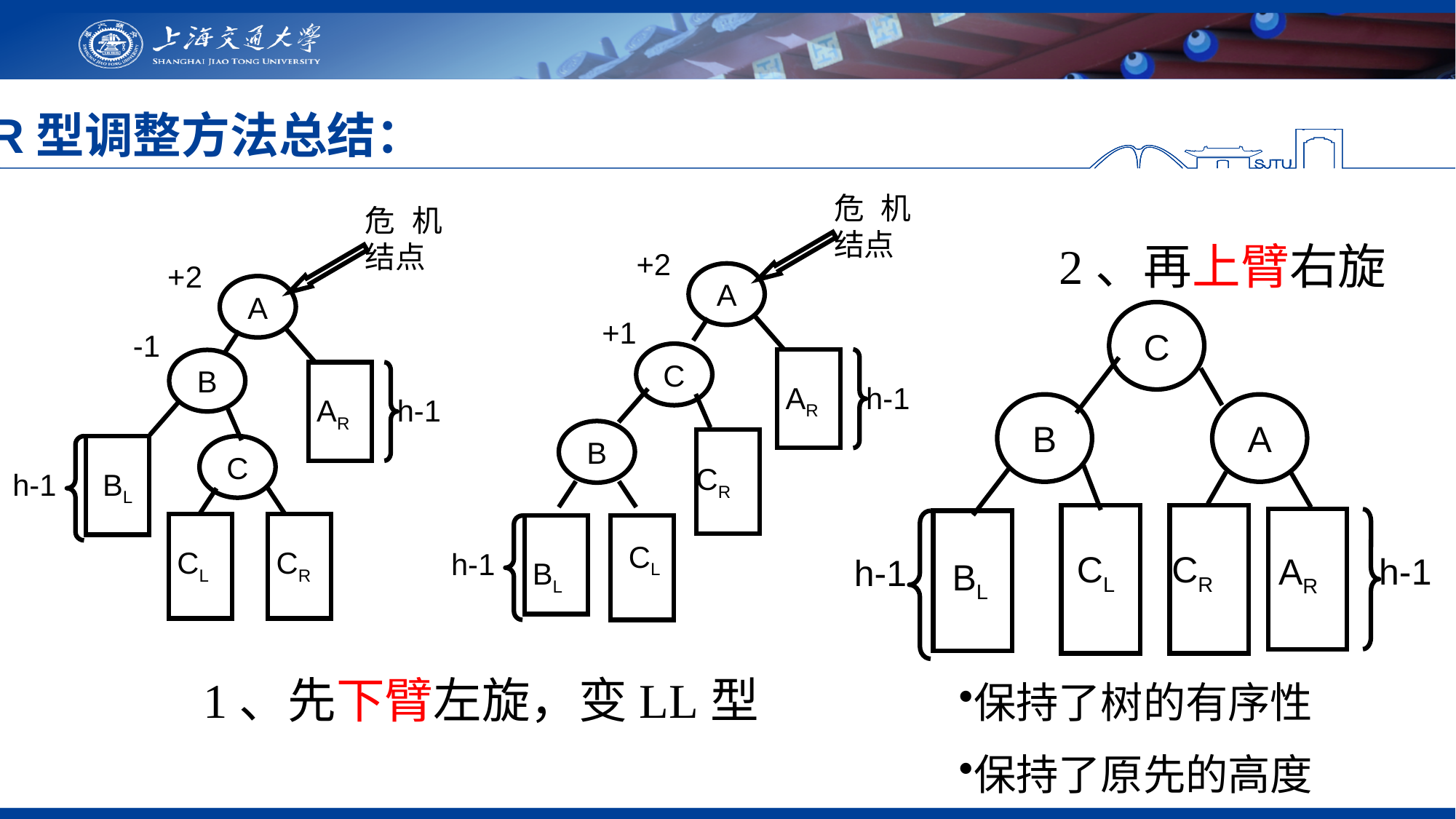

LR型调整方法总结：
危机结点

+2

A
+1

C

 AR
h-1

B

 CR

 CL
h-1
  BL

危机结点
+2

A
-1

B

 AR
h-1

C
h-1
  BL

 CL
 CR
2、再上臂右旋
C

B
A

 CL
 CR
 AR
h-1
h-1
  BL
1、先下臂左旋，变LL型
保持了树的有序性
保持了原先的高度